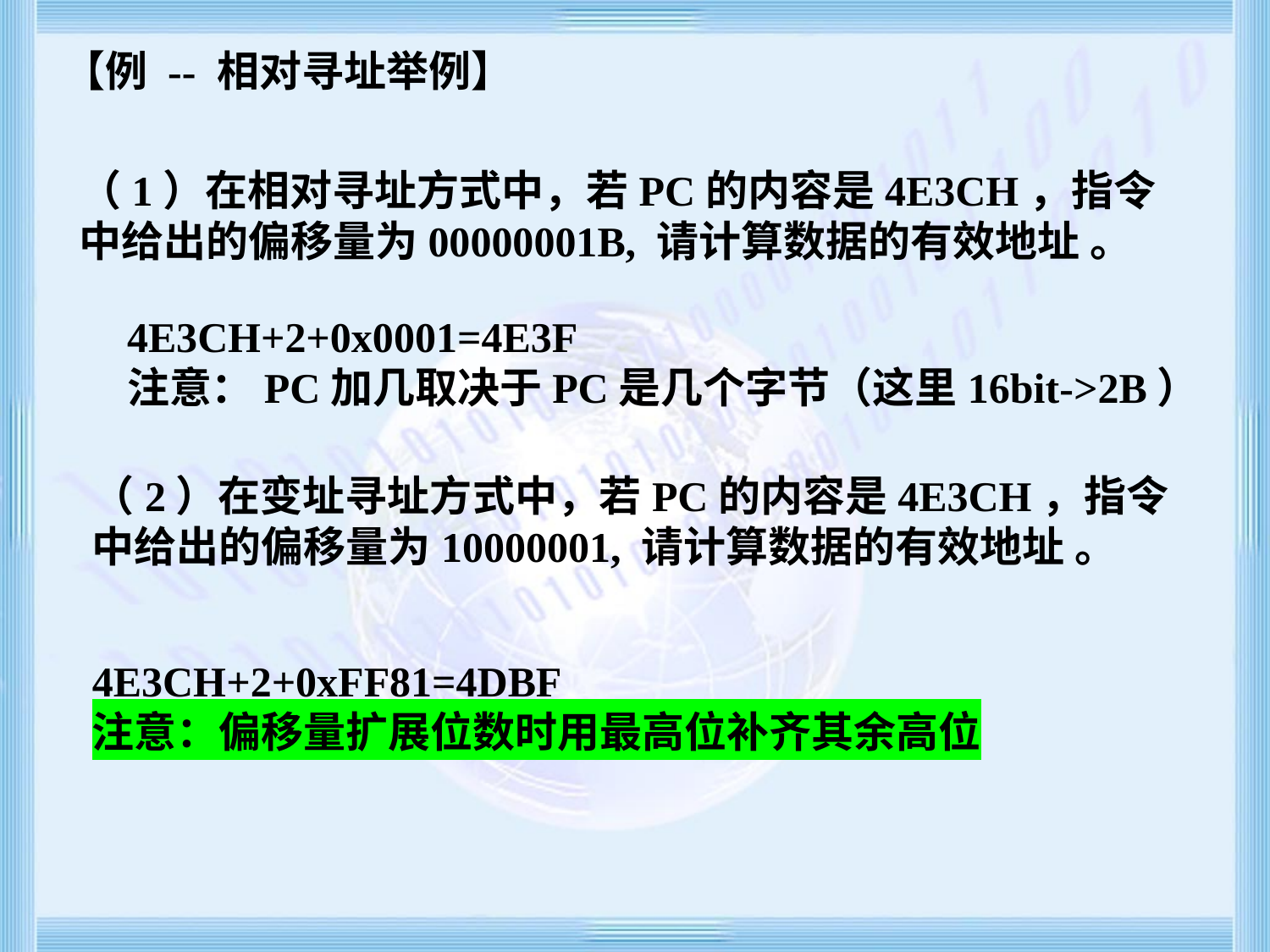

【例 -- 相对寻址举例】
（1）在相对寻址方式中，若PC的内容是4E3CH，指令中给出的偏移量为00000001B, 请计算数据的有效地址 。
4E3CH+2+0x0001=4E3F
注意：PC加几取决于PC是几个字节（这里16bit->2B）
（2）在变址寻址方式中，若PC的内容是4E3CH，指令中给出的偏移量为10000001, 请计算数据的有效地址 。
4E3CH+2+0xFF81=4DBF
注意：偏移量扩展位数时用最高位补齐其余高位